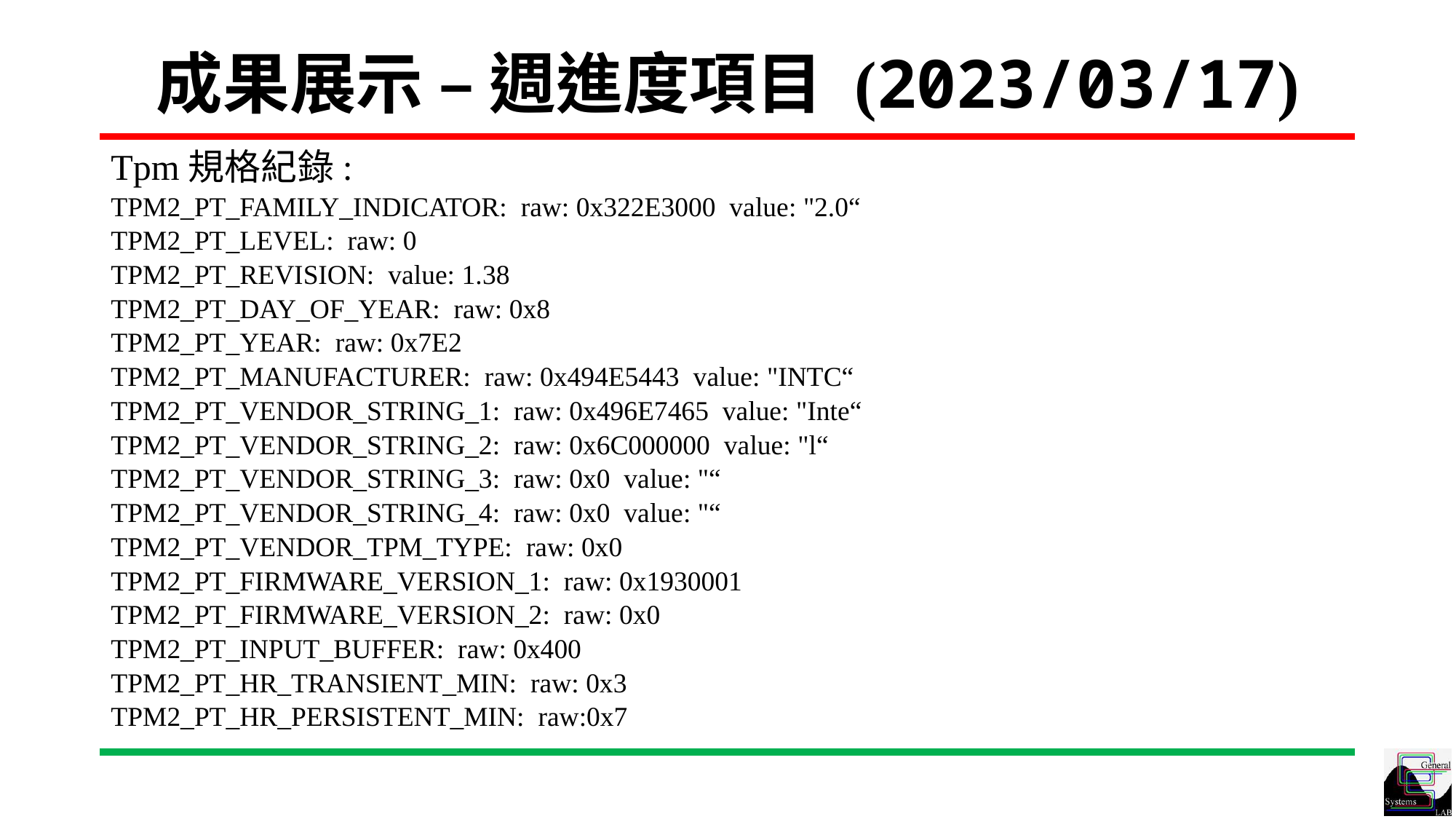

# 成果展示 – 週進度項目 (2023/03/17)
Tpm規格紀錄:
TPM2_PT_FAMILY_INDICATOR:  raw: 0x322E3000  value: "2.0“
TPM2_PT_LEVEL:  raw: 0
TPM2_PT_REVISION:  value: 1.38
TPM2_PT_DAY_OF_YEAR:  raw: 0x8
TPM2_PT_YEAR:  raw: 0x7E2
TPM2_PT_MANUFACTURER:  raw: 0x494E5443  value: "INTC“
TPM2_PT_VENDOR_STRING_1:  raw: 0x496E7465  value: "Inte“
TPM2_PT_VENDOR_STRING_2:  raw: 0x6C000000  value: "l“
TPM2_PT_VENDOR_STRING_3:  raw: 0x0  value: "“
TPM2_PT_VENDOR_STRING_4:  raw: 0x0  value: "“
TPM2_PT_VENDOR_TPM_TYPE:  raw: 0x0
TPM2_PT_FIRMWARE_VERSION_1:  raw: 0x1930001
TPM2_PT_FIRMWARE_VERSION_2:  raw: 0x0
TPM2_PT_INPUT_BUFFER:  raw: 0x400
TPM2_PT_HR_TRANSIENT_MIN:  raw: 0x3
TPM2_PT_HR_PERSISTENT_MIN:  raw:0x7